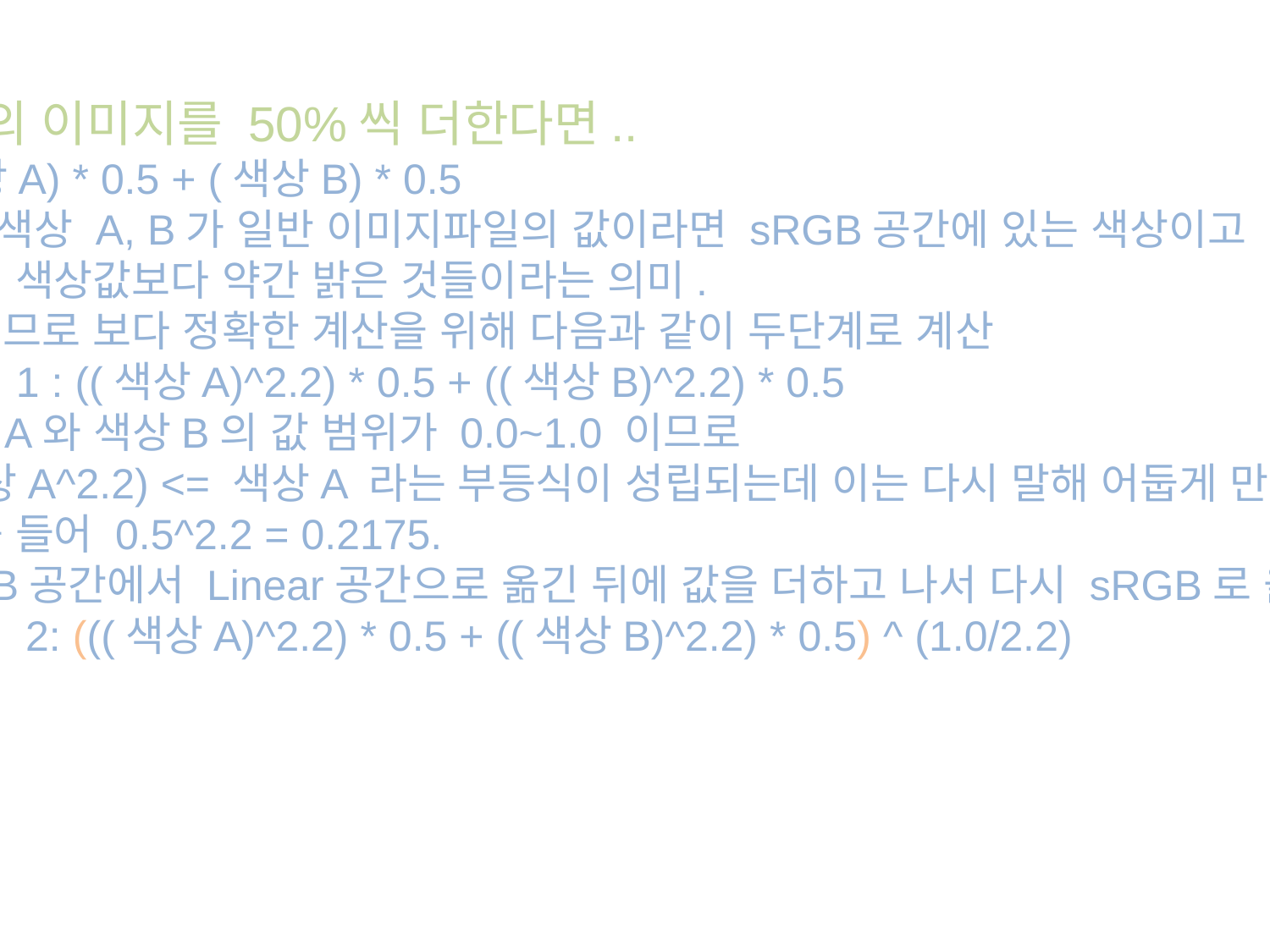

두장의 이미지를 50%씩 더한다면..
(색상A) * 0.5 + (색상B) * 0.5
이때 색상 A, B가 일반 이미지파일의 값이라면 sRGB공간에 있는 색상이고
  실제 색상값보다 약간 밝은 것들이라는 의미.
  그러므로 보다 정확한 계산을 위해 다음과 같이 두단계로 계산
-단계 1 : ((색상A)^2.2) * 0.5 + ((색상B)^2.2) * 0.5
-색상A와 색상B의 값 범위가 0.0~1.0 이므로
  (색상A^2.2) <= 색상A 라는 부등식이 성립되는데 이는 다시 말해 어둡게 만드는 것이다.
  예를 들어 0.5^2.2 = 0.2175.
-sRGB공간에서 Linear공간으로 옮긴 뒤에 값을 더하고 나서 다시 sRGB로 옮긴다.
  단계 2: (((색상A)^2.2) * 0.5 + ((색상B)^2.2) * 0.5) ^ (1.0/2.2)